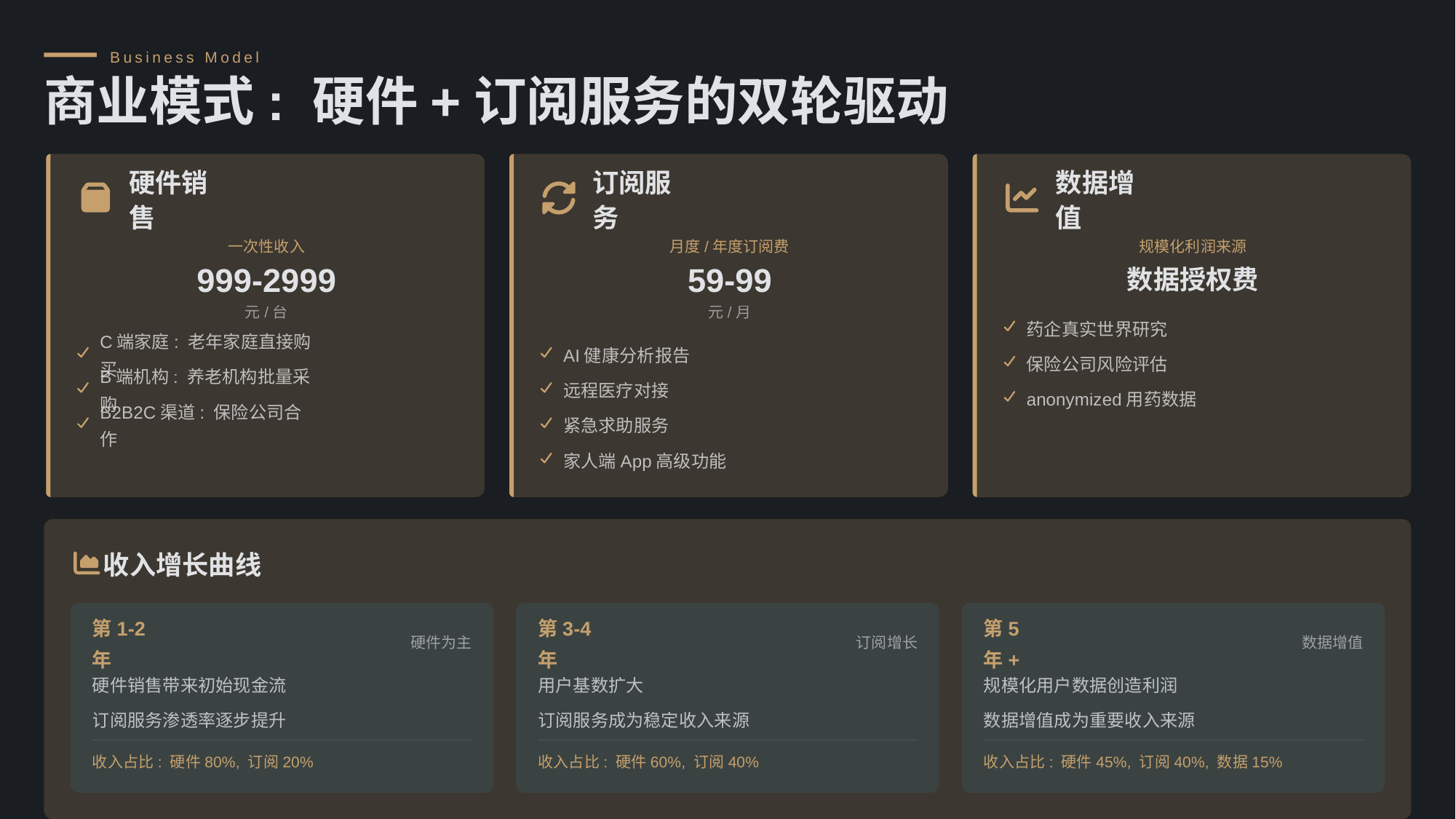

Business Model

商业模式: 硬件+订阅服务的双轮驱动

硬件销售
订阅服务
数据增值

一次性收入
月度/年度订阅费
规模化利润来源
999-2999
59-99
数据授权费
元/台
元/月
药企真实世界研究

C端家庭: 老年家庭直接购买
AI健康分析报告

保险公司风险评估

B端机构: 养老机构批量采购
远程医疗对接

anonymized用药数据

B2B2C渠道: 保险公司合作
紧急求助服务

家人端App高级功能

收入增长曲线

第1-2年
第3-4年
第5年+
硬件为主
订阅增长
数据增值
硬件销售带来初始现金流
用户基数扩大
规模化用户数据创造利润
订阅服务渗透率逐步提升
订阅服务成为稳定收入来源
数据增值成为重要收入来源

收入占比: 硬件80%, 订阅20%
收入占比: 硬件60%, 订阅40%
收入占比: 硬件45%, 订阅40%, 数据15%